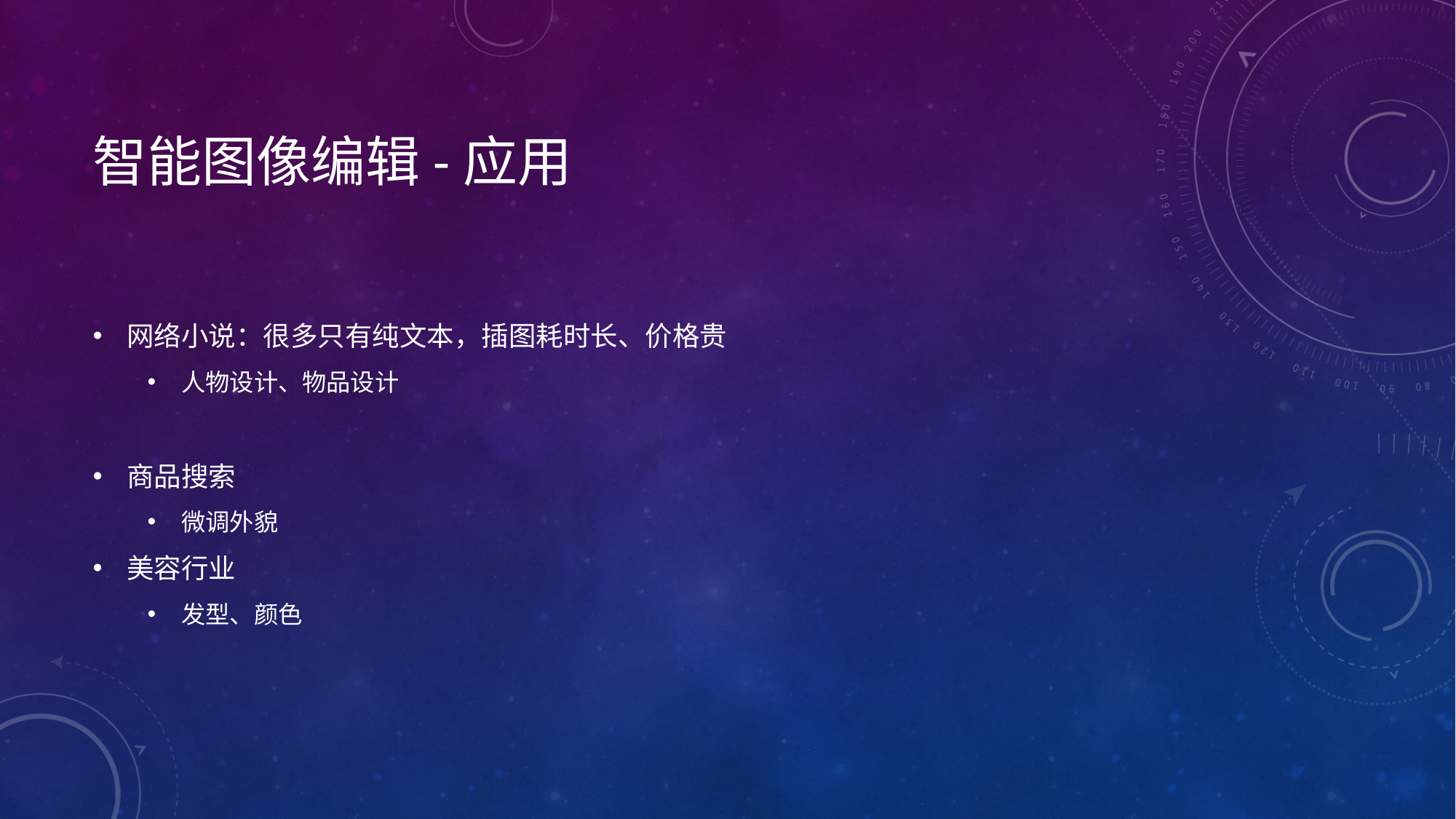

# 智能图像编辑-应用
网络小说：很多只有纯文本，插图耗时长、价格贵
人物设计、物品设计

商品搜索
微调外貌
美容行业
发型、颜色